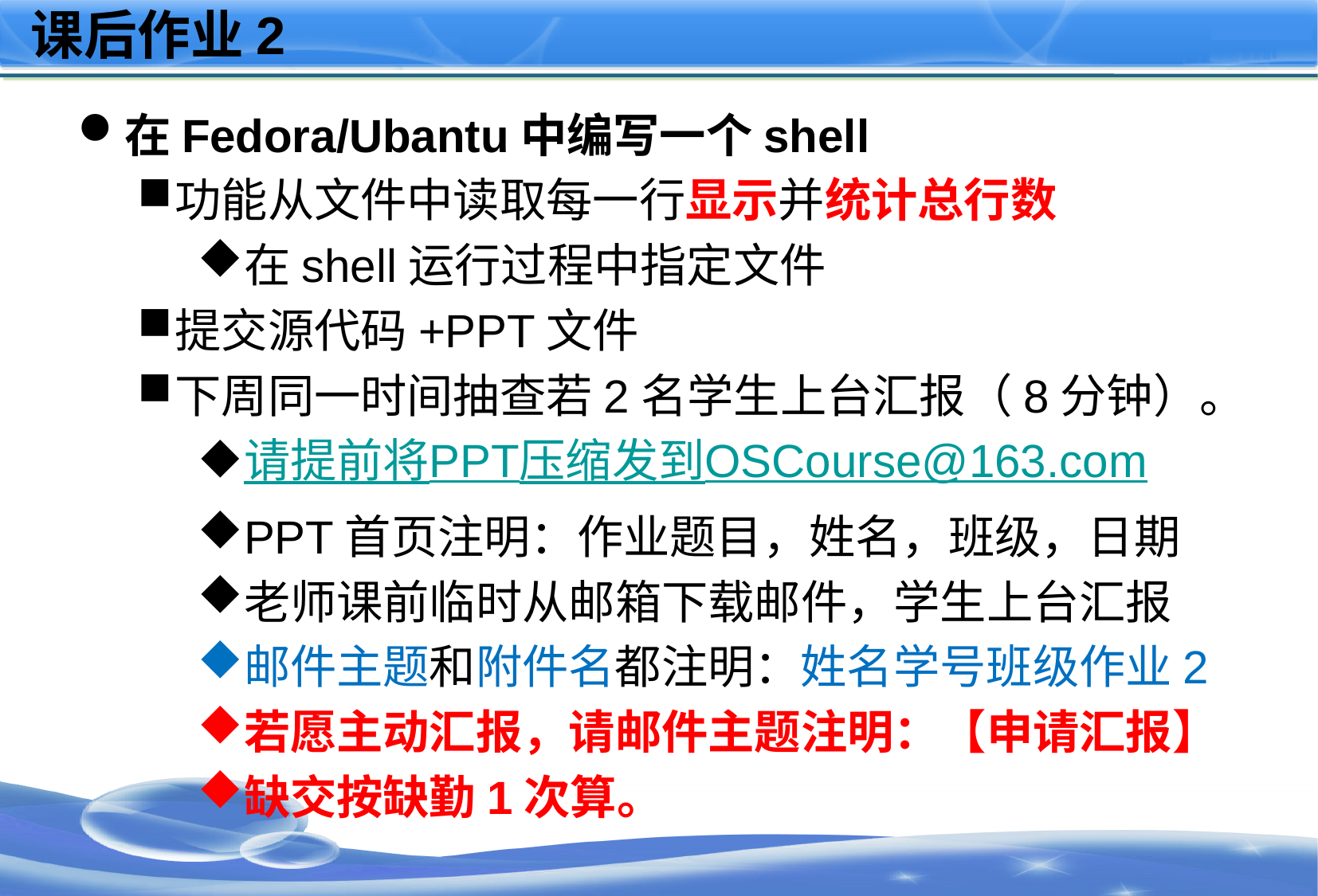

# 课后作业2
在Fedora/Ubantu中编写一个shell
功能从文件中读取每一行显示并统计总行数
在shell运行过程中指定文件
提交源代码+PPT文件
下周同一时间抽查若2名学生上台汇报（8分钟）。
请提前将PPT压缩发到OSCourse@163.com
PPT首页注明：作业题目，姓名，班级，日期
老师课前临时从邮箱下载邮件，学生上台汇报
邮件主题和附件名都注明：姓名学号班级作业2
若愿主动汇报，请邮件主题注明：【申请汇报】
缺交按缺勤1次算。